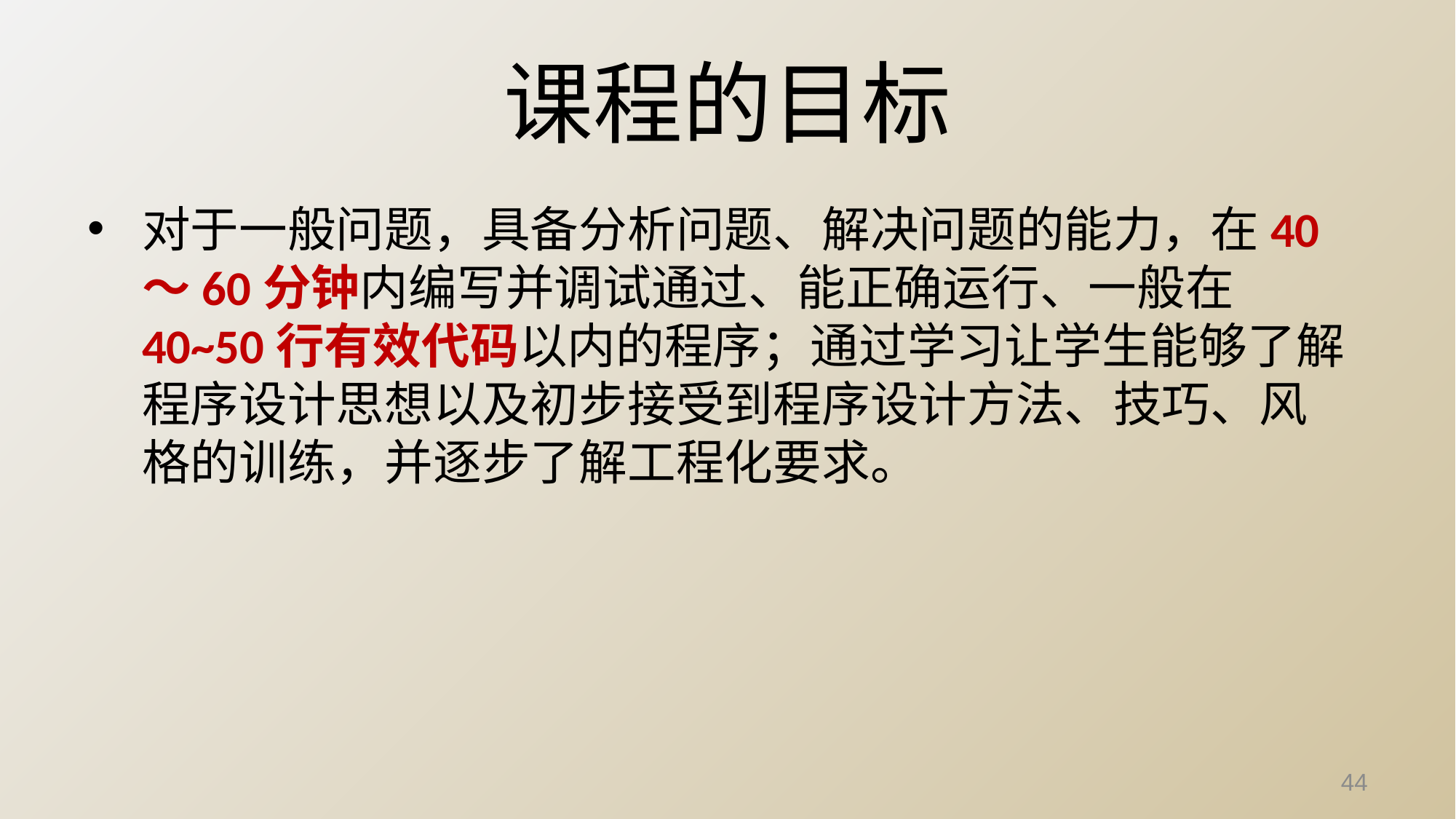

# 课程的目标
对于一般问题，具备分析问题、解决问题的能力，在40～60分钟内编写并调试通过、能正确运行、一般在40~50行有效代码以内的程序；通过学习让学生能够了解程序设计思想以及初步接受到程序设计方法、技巧、风格的训练，并逐步了解工程化要求。
44